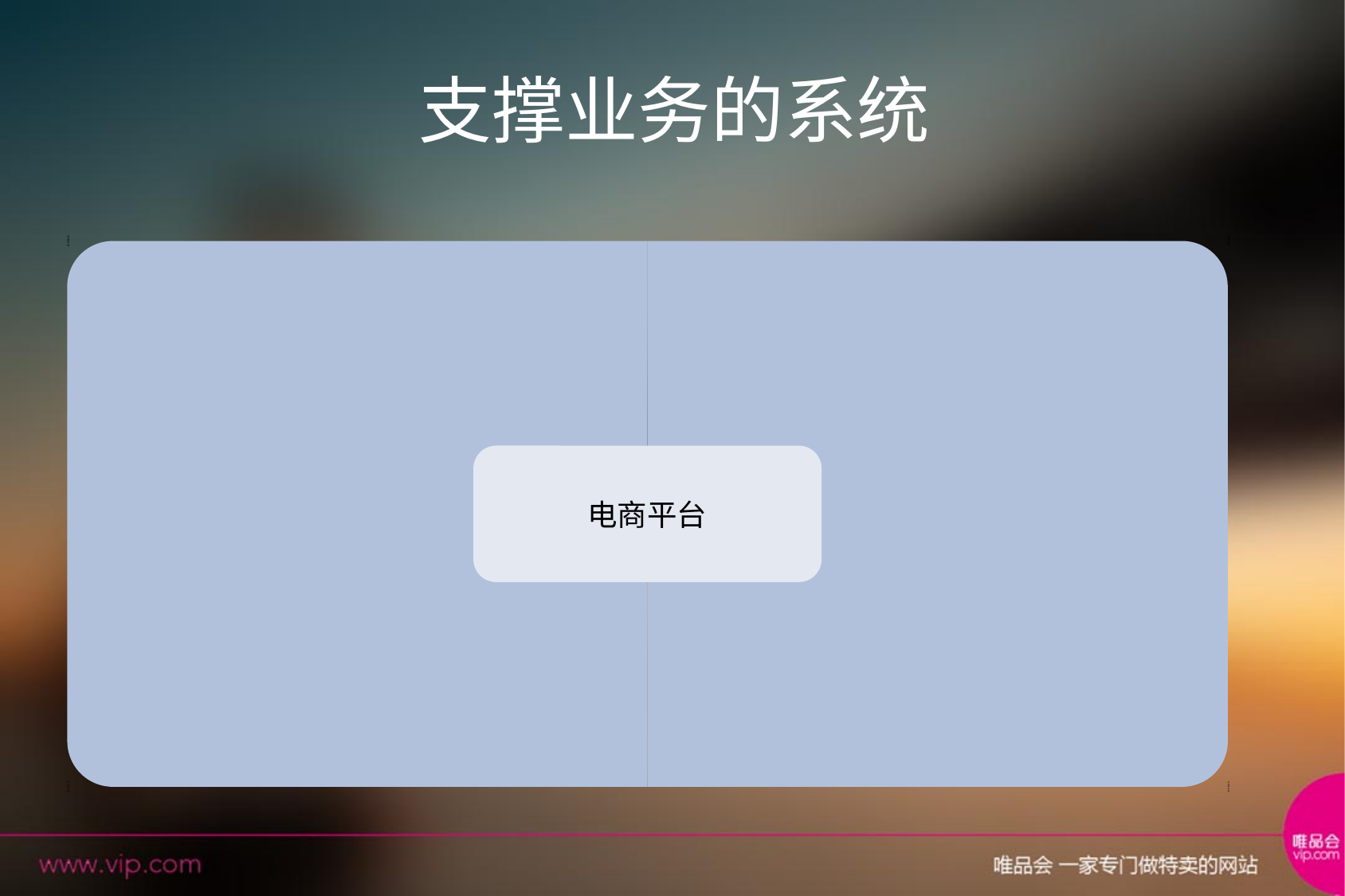

# 支撑业务的系统
电商平台
客服系统
物流系统
支付系统
供应商系统